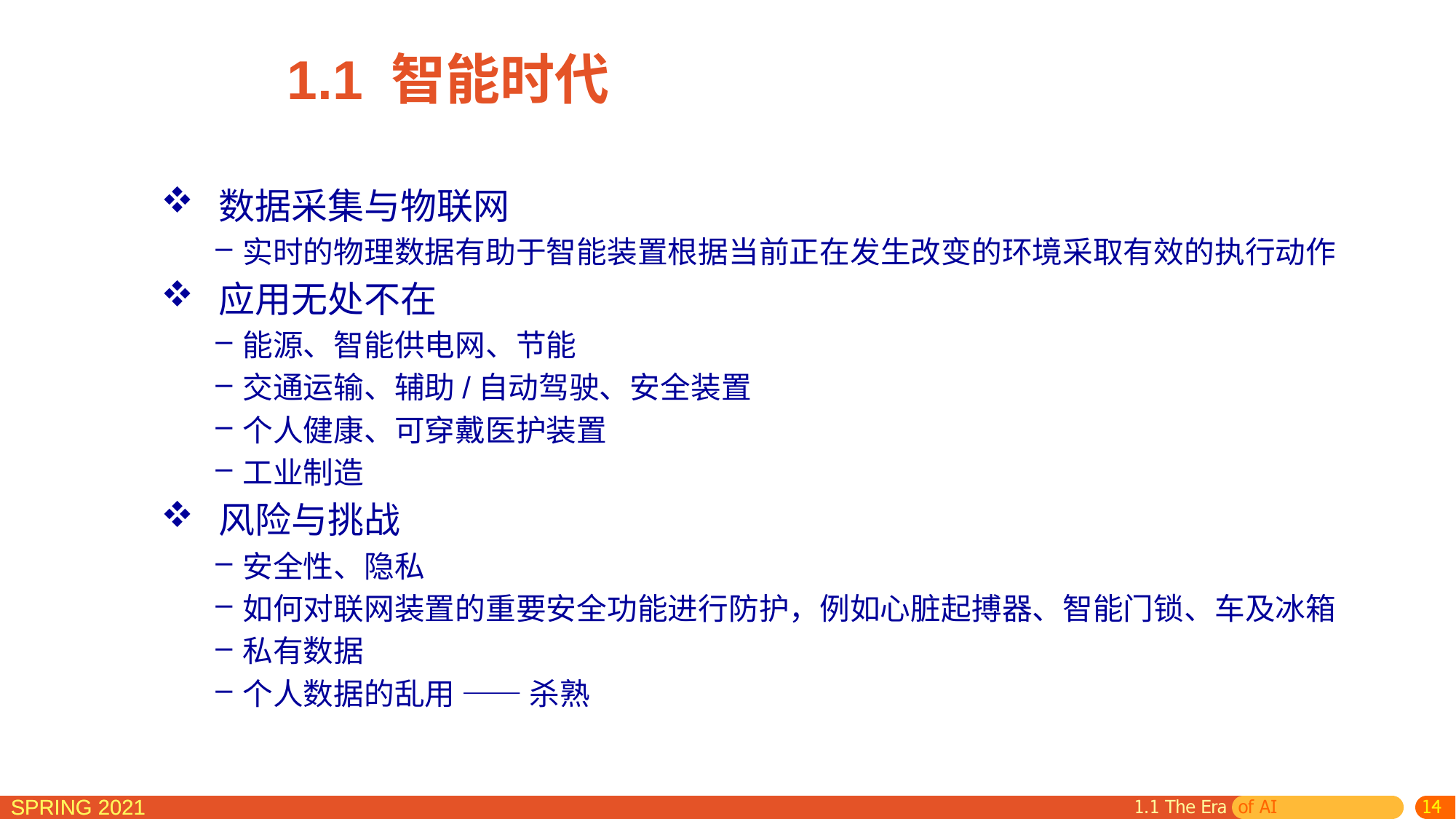

1.1 智能时代
 数据采集与物联网
实时的物理数据有助于智能装置根据当前正在发生改变的环境采取有效的执行动作
 应用无处不在
能源、智能供电网、节能
交通运输、辅助/自动驾驶、安全装置
个人健康、可穿戴医护装置
工业制造
 风险与挑战
安全性、隐私
如何对联网装置的重要安全功能进行防护，例如心脏起搏器、智能门锁、车及冰箱
私有数据
个人数据的乱用 —— 杀熟
1.1 The Era  of AI
14